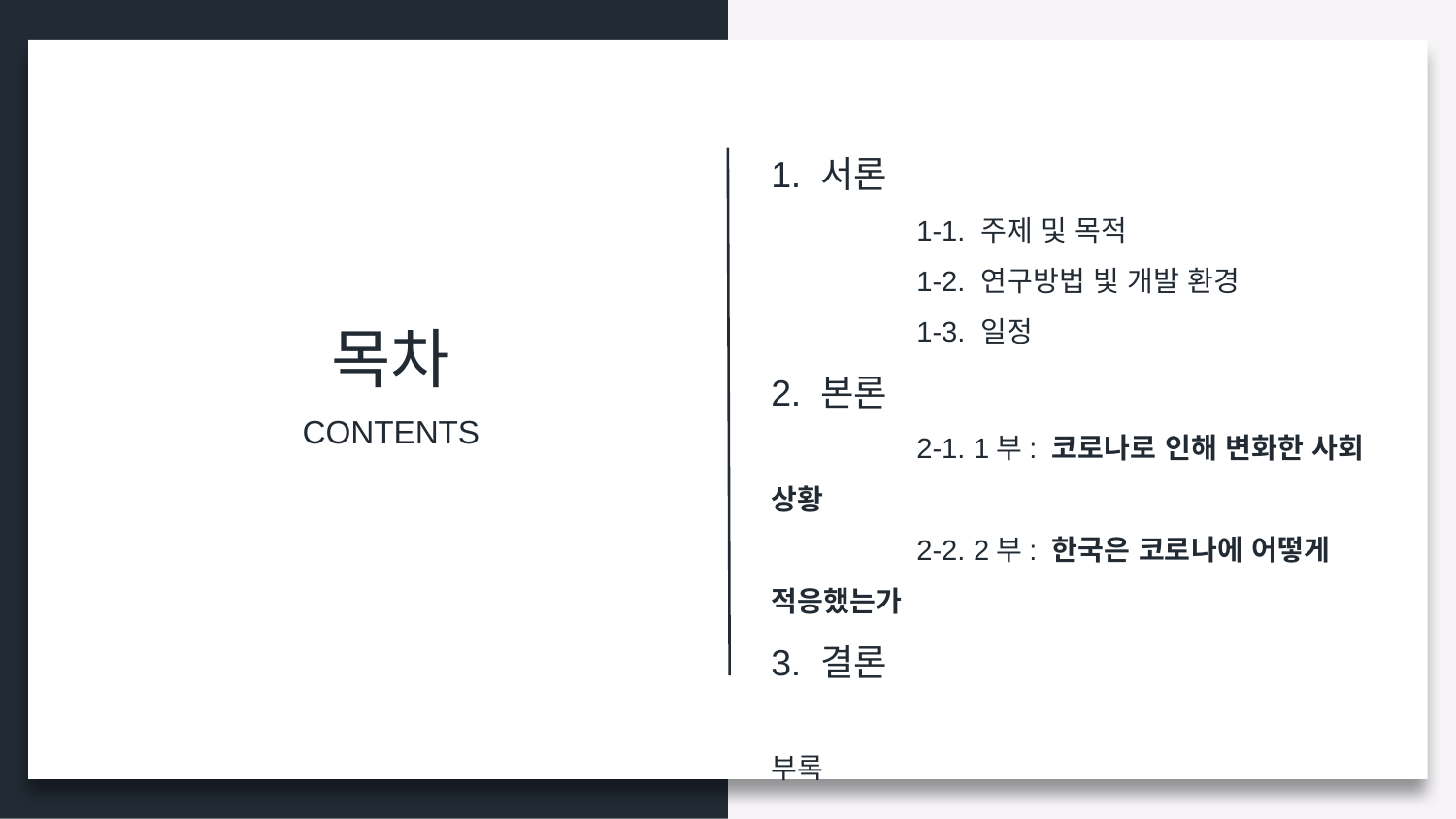

1. 서론
	1-1. 주제 및 목적
	1-2. 연구방법 빛 개발 환경
	1-3. 일정
2. 본론
	2-1. 1부: 코로나로 인해 변화한 사회 상황
	2-2. 2부: 한국은 코로나에 어떻게 적응했는가
3. 결론

부록
목차
CONTENTS